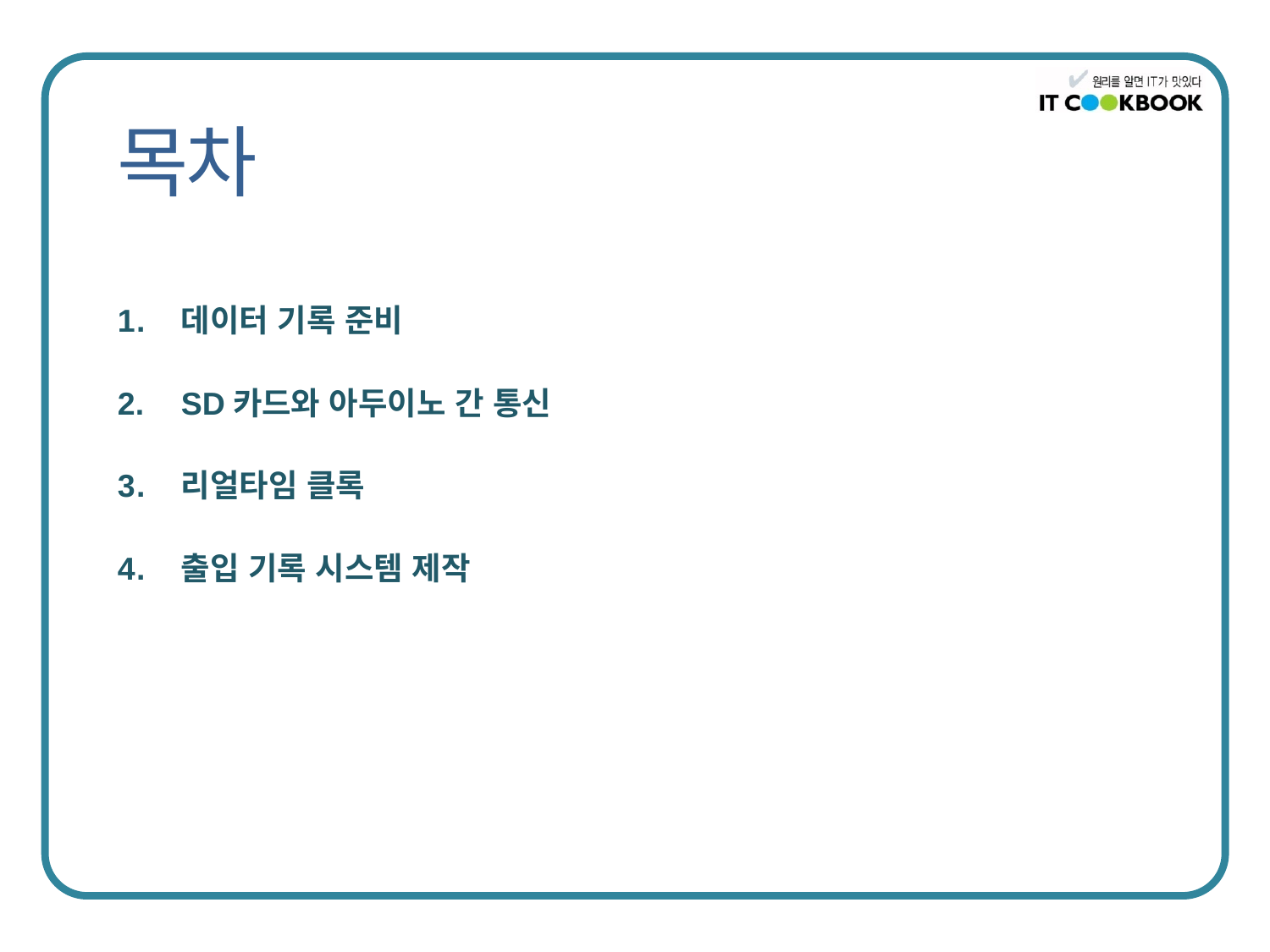

데이터 기록 준비
SD카드와 아두이노 간 통신
리얼타임 클록
출입 기록 시스템 제작